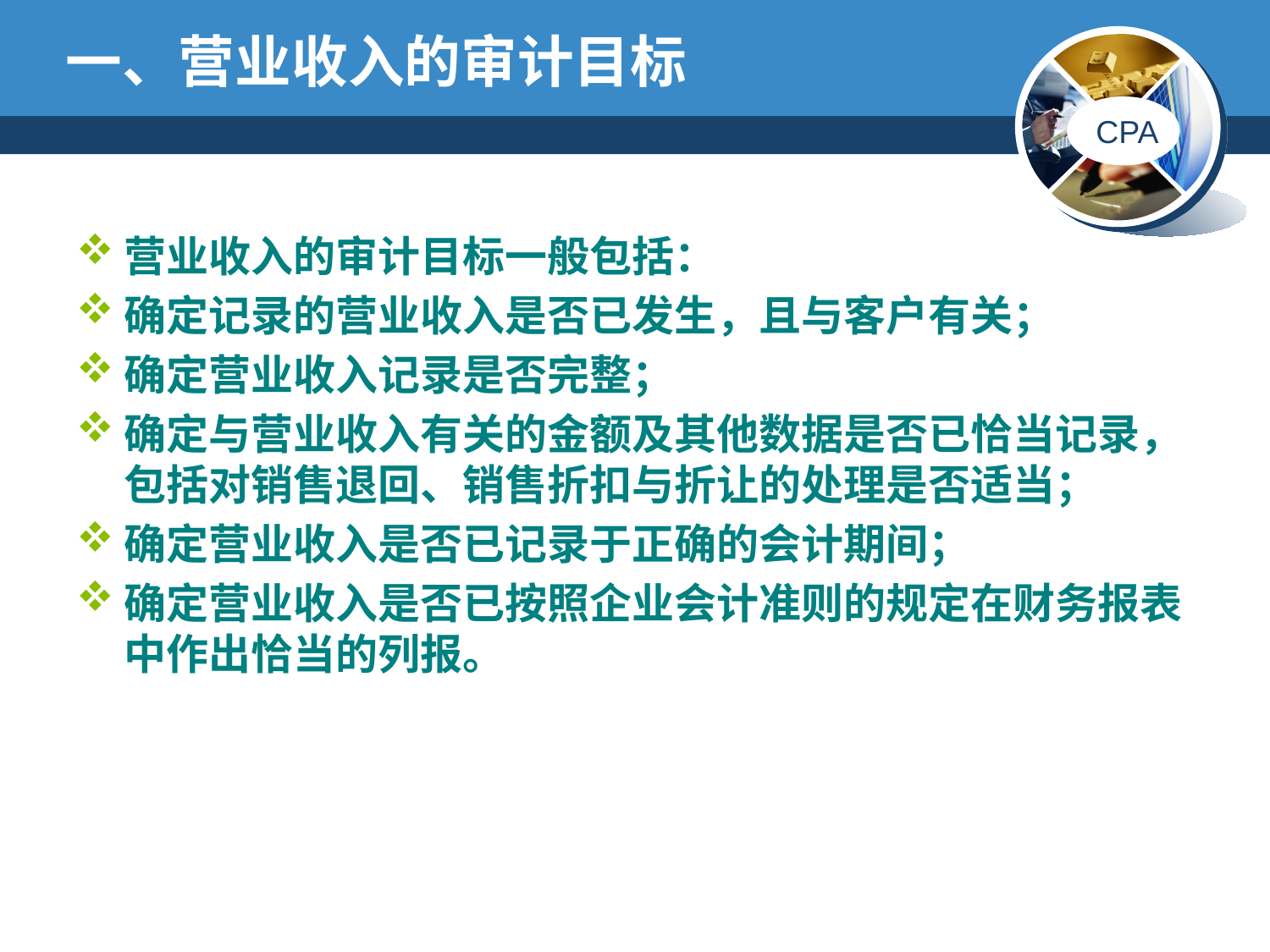

# 一、营业收入的审计目标

营业收入的审计目标一般包括：
确定记录的营业收入是否已发生，且与客户有关；
确定营业收入记录是否完整；
确定与营业收入有关的金额及其他数据是否已恰当记录，包括对销售退回、销售折扣与折让的处理是否适当；
确定营业收入是否已记录于正确的会计期间；
确定营业收入是否已按照企业会计准则的规定在财务报表中作出恰当的列报。